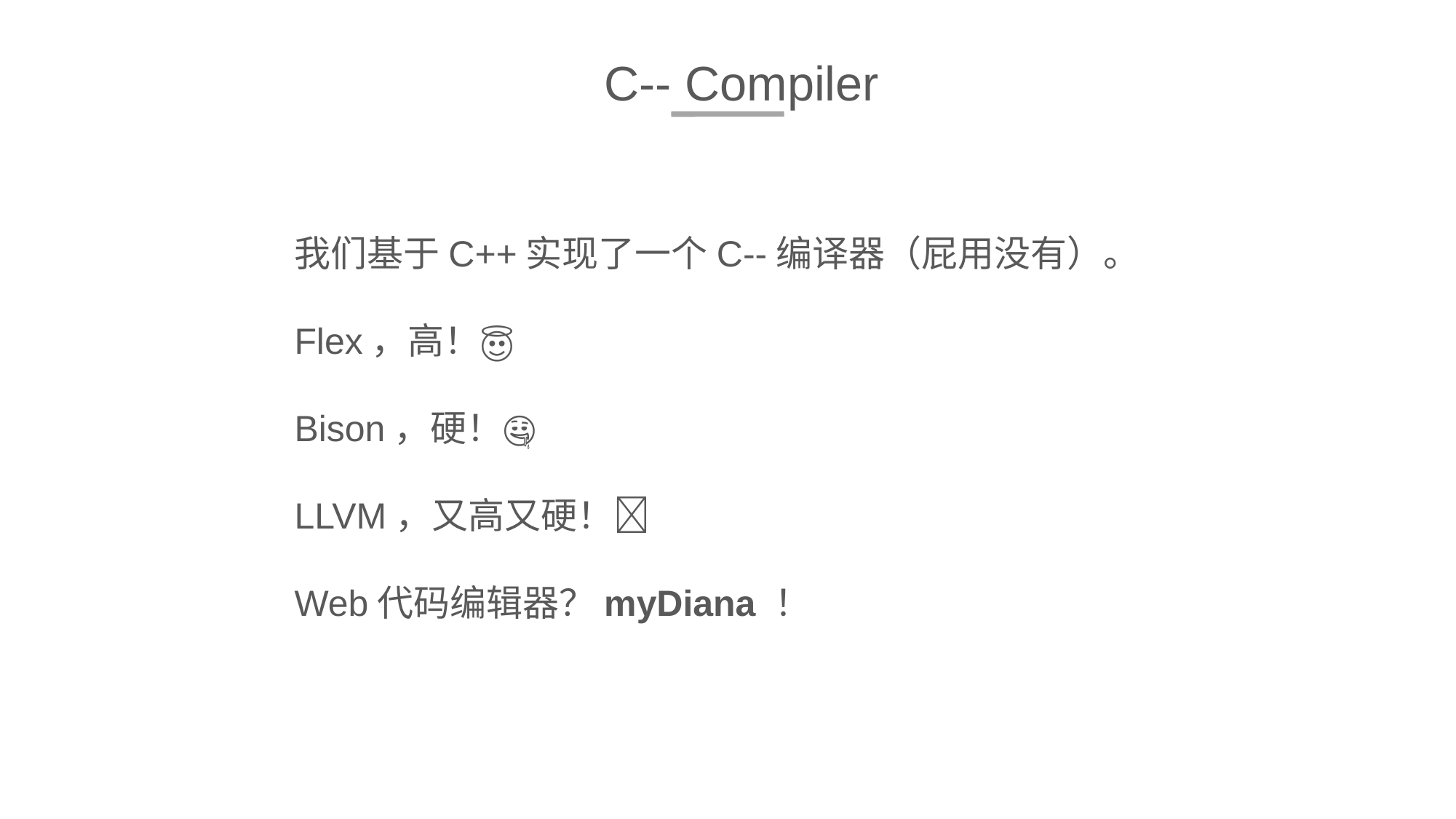

C-- Compiler

我们基于C++实现了一个C--编译器（屁用没有）。
Flex，高！😇
Bison，硬！🤤
LLVM，又高又硬！🥵
Web代码编辑器？myDiana ！